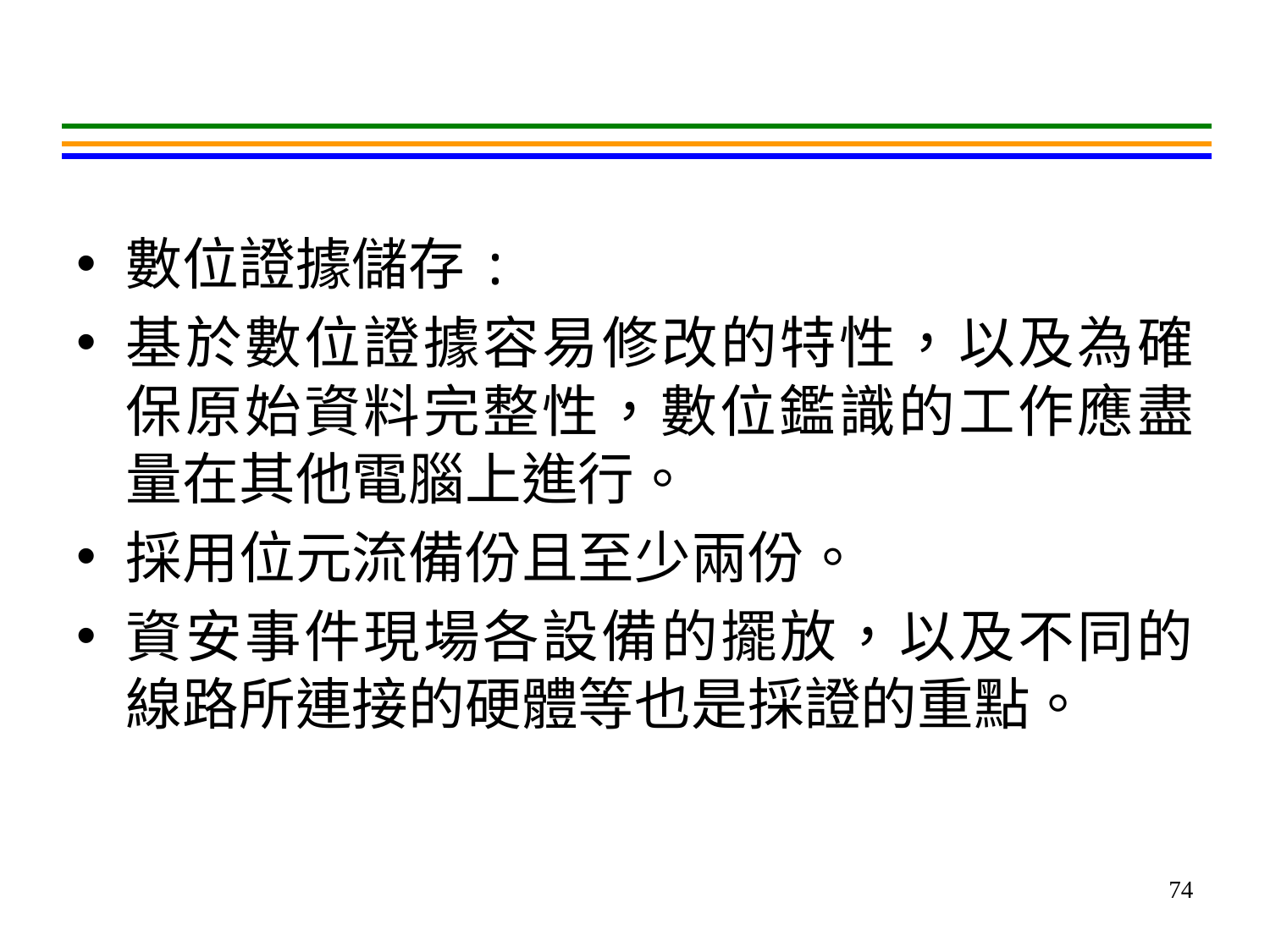

#
數位證據儲存:
基於數位證據容易修改的特性，以及為確保原始資料完整性，數位鑑識的工作應盡量在其他電腦上進行。
採用位元流備份且至少兩份。
資安事件現場各設備的擺放，以及不同的線路所連接的硬體等也是採證的重點。

74